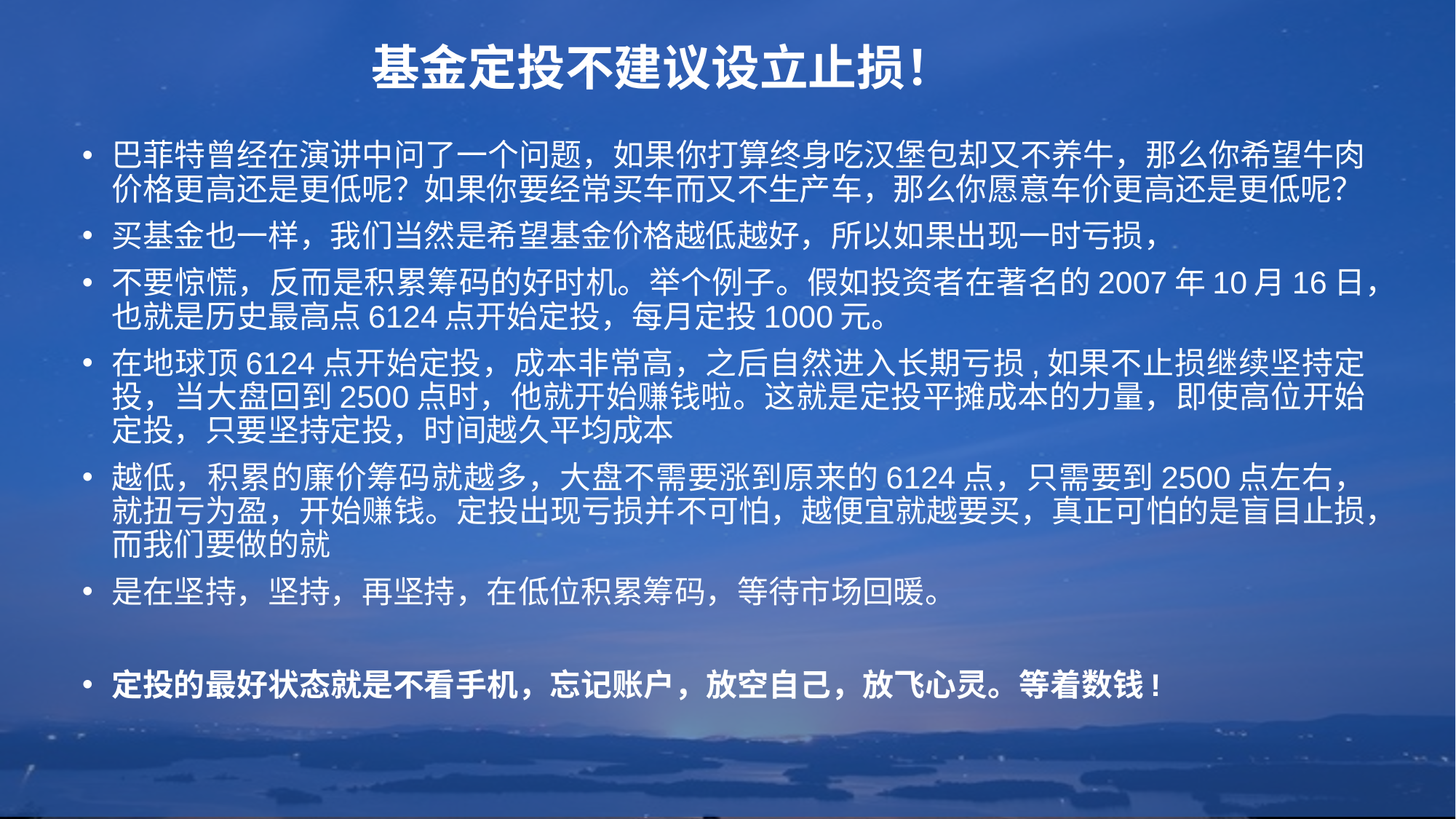

基金定投不建议设立止损！
巴菲特曾经在演讲中问了一个问题，如果你打算终身吃汉堡包却又不养牛，那么你希望牛肉价格更高还是更低呢？如果你要经常买车而又不生产车，那么你愿意车价更高还是更低呢？
买基金也一样，我们当然是希望基金价格越低越好，所以如果出现一时亏损，
不要惊慌，反而是积累筹码的好时机。举个例子。假如投资者在著名的2007年10月16日，也就是历史最高点6124点开始定投，每月定投1000元。
在地球顶6124点开始定投，成本非常高，之后自然进入长期亏损,如果不止损继续坚持定投，当大盘回到2500点时，他就开始赚钱啦。这就是定投平摊成本的力量，即使高位开始定投，只要坚持定投，时间越久平均成本
越低，积累的廉价筹码就越多，大盘不需要涨到原来的6124点，只需要到2500点左右，就扭亏为盈，开始赚钱。定投出现亏损并不可怕，越便宜就越要买，真正可怕的是盲目止损，而我们要做的就
是在坚持，坚持，再坚持，在低位积累筹码，等待市场回暖。

定投的最好状态就是不看手机，忘记账户，放空自己，放飞心灵。等着数钱!